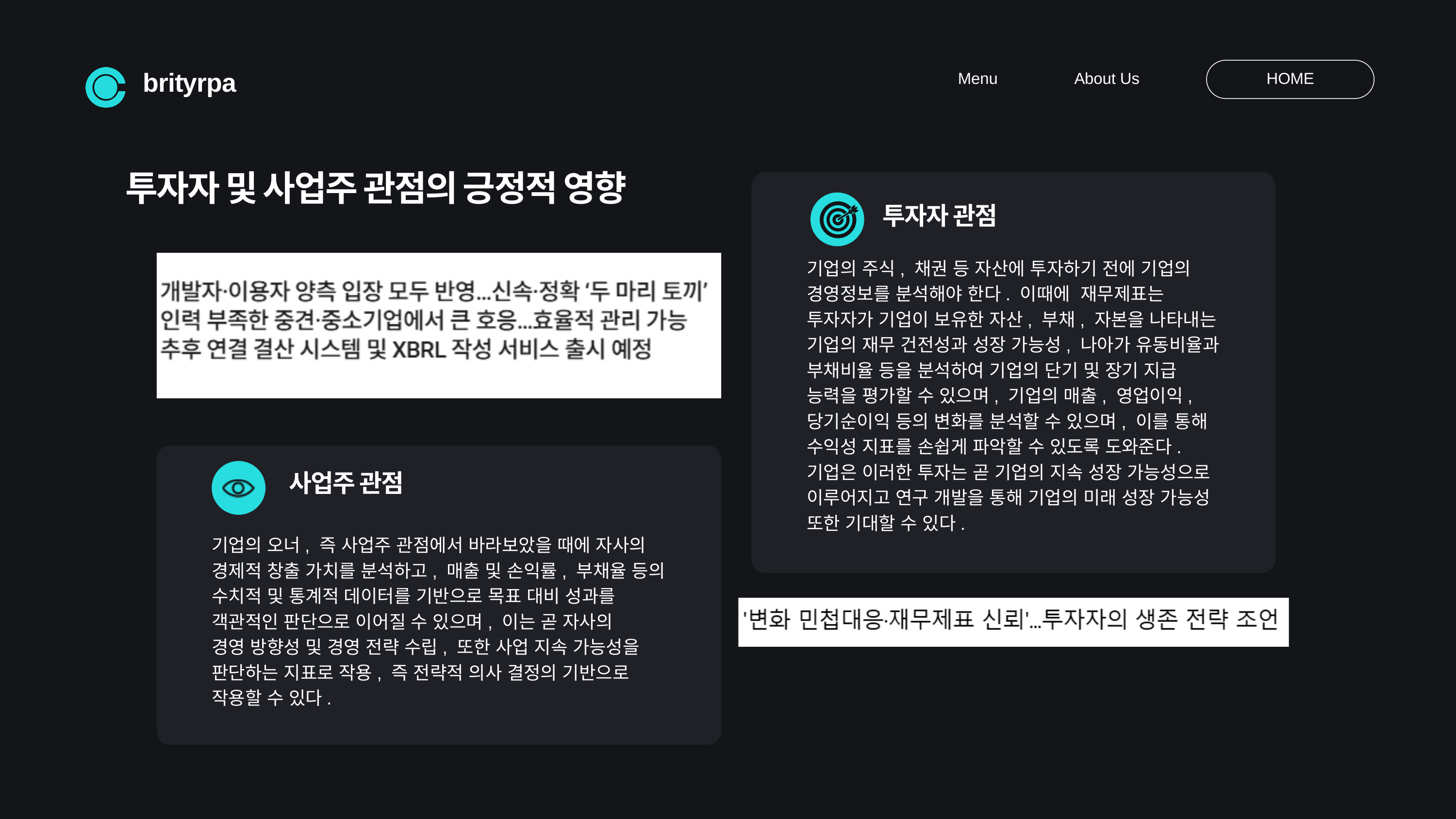

Menu
About Us
HOME
brityrpa
투자자 및 사업주 관점의 긍정적 영향

투자자 관점

기업의 주식, 채권 등 자산에 투자하기 전에 기업의
경영정보를 분석해야 한다. 이때에  재무제표는
투자자가 기업이 보유한 자산, 부채, 자본을 나타내는 기업의 재무 건전성과 성장 가능성, 나아가 유동비율과 부채비율 등을 분석하여 기업의 단기 및 장기 지급
능력을 평가할 수 있으며, 기업의 매출, 영업이익,
당기순이익 등의 변화를 분석할 수 있으며, 이를 통해 수익성 지표를 손쉽게 파악할 수 있도록 도와준다.
기업은 이러한 투자는 곧 기업의 지속 성장 가능성으로 이루어지고 연구 개발을 통해 기업의 미래 성장 가능성 또한 기대할 수 있다.

사업주 관점

기업의 오너, 즉 사업주 관점에서 바라보았을 때에 자사의 경제적 창출 가치를 분석하고, 매출 및 손익률, 부채율 등의 수치적 및 통계적 데이터를 기반으로 목표 대비 성과를
객관적인 판단으로 이어질 수 있으며, 이는 곧 자사의
경영 방향성 및 경영 전략 수립, 또한 사업 지속 가능성을
판단하는 지표로 작용, 즉 전략적 의사 결정의 기반으로
작용할 수 있다.